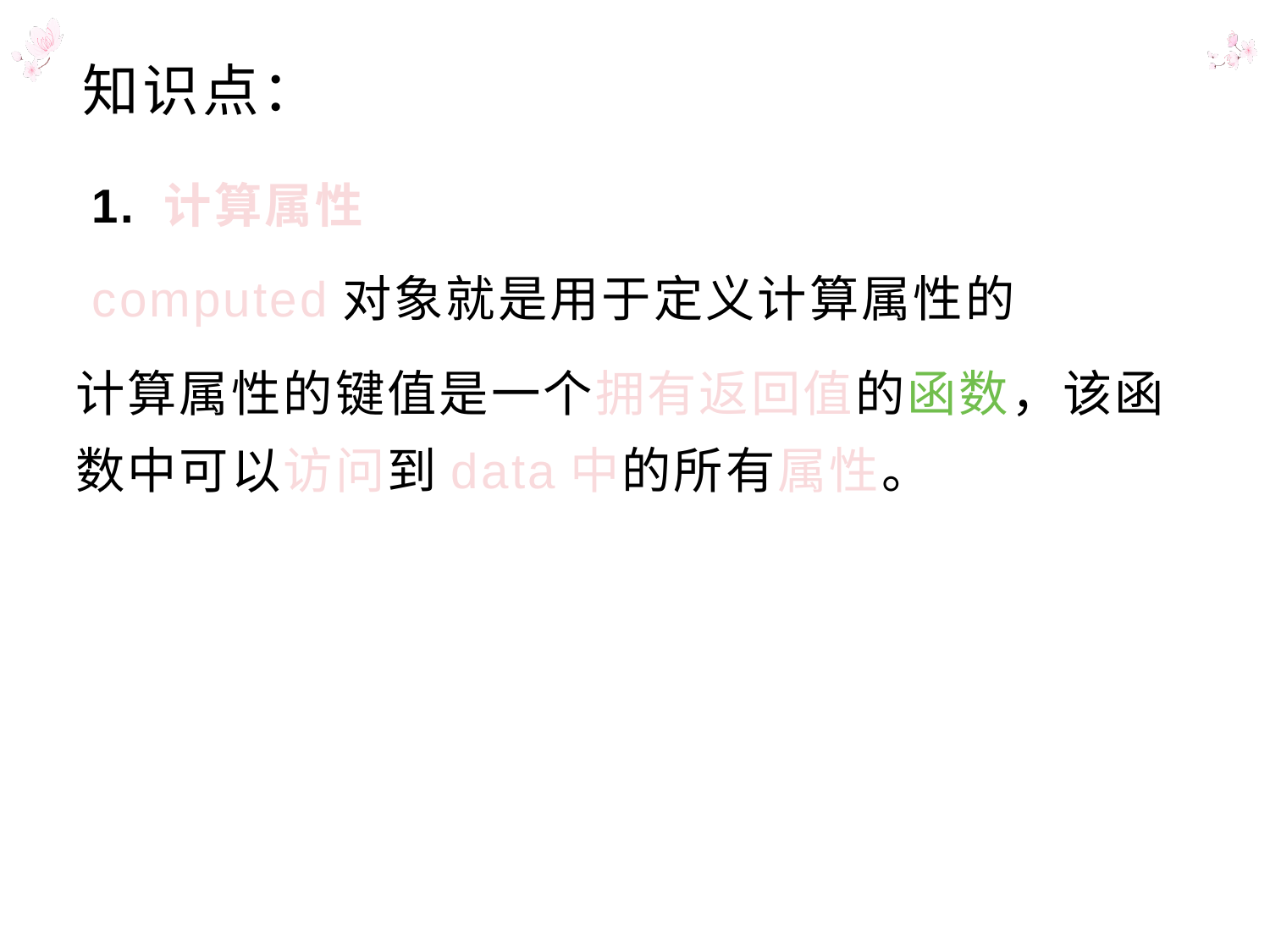

# 知识点：
 1. 计算属性
 computed对象就是用于定义计算属性的
计算属性的键值是一个拥有返回值的函数，该函数中可以访问到data中的所有属性。